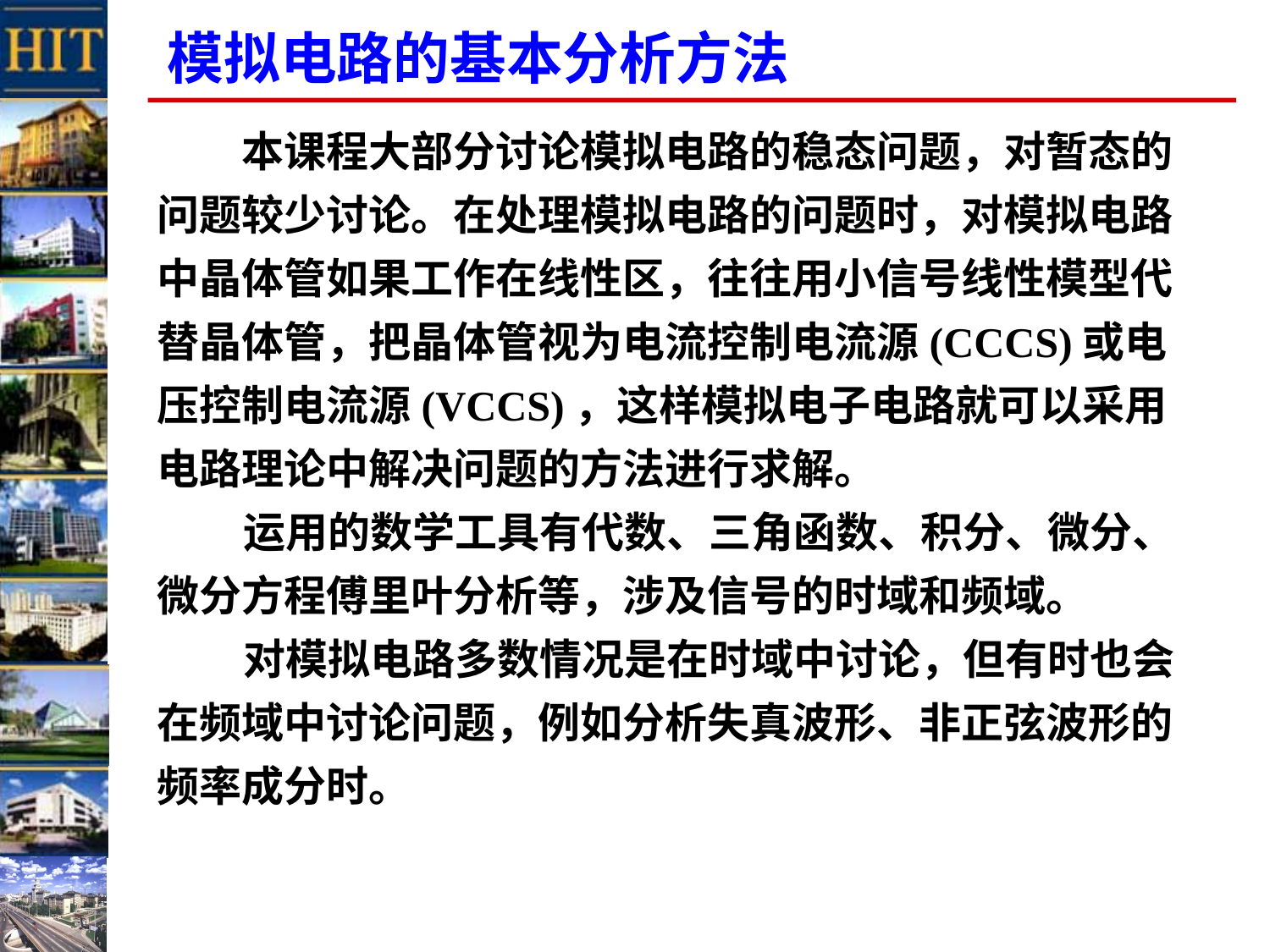

模拟电路的基本分析方法
　　本课程大部分讨论模拟电路的稳态问题，对暂态的问题较少讨论。在处理模拟电路的问题时，对模拟电路中晶体管如果工作在线性区，往往用小信号线性模型代替晶体管，把晶体管视为电流控制电流源(CCCS)或电压控制电流源(VCCS)，这样模拟电子电路就可以采用电路理论中解决问题的方法进行求解。
        运用的数学工具有代数、三角函数、积分、微分、微分方程傅里叶分析等，涉及信号的时域和频域。
        对模拟电路多数情况是在时域中讨论，但有时也会在频域中讨论问题，例如分析失真波形、非正弦波形的频率成分时。